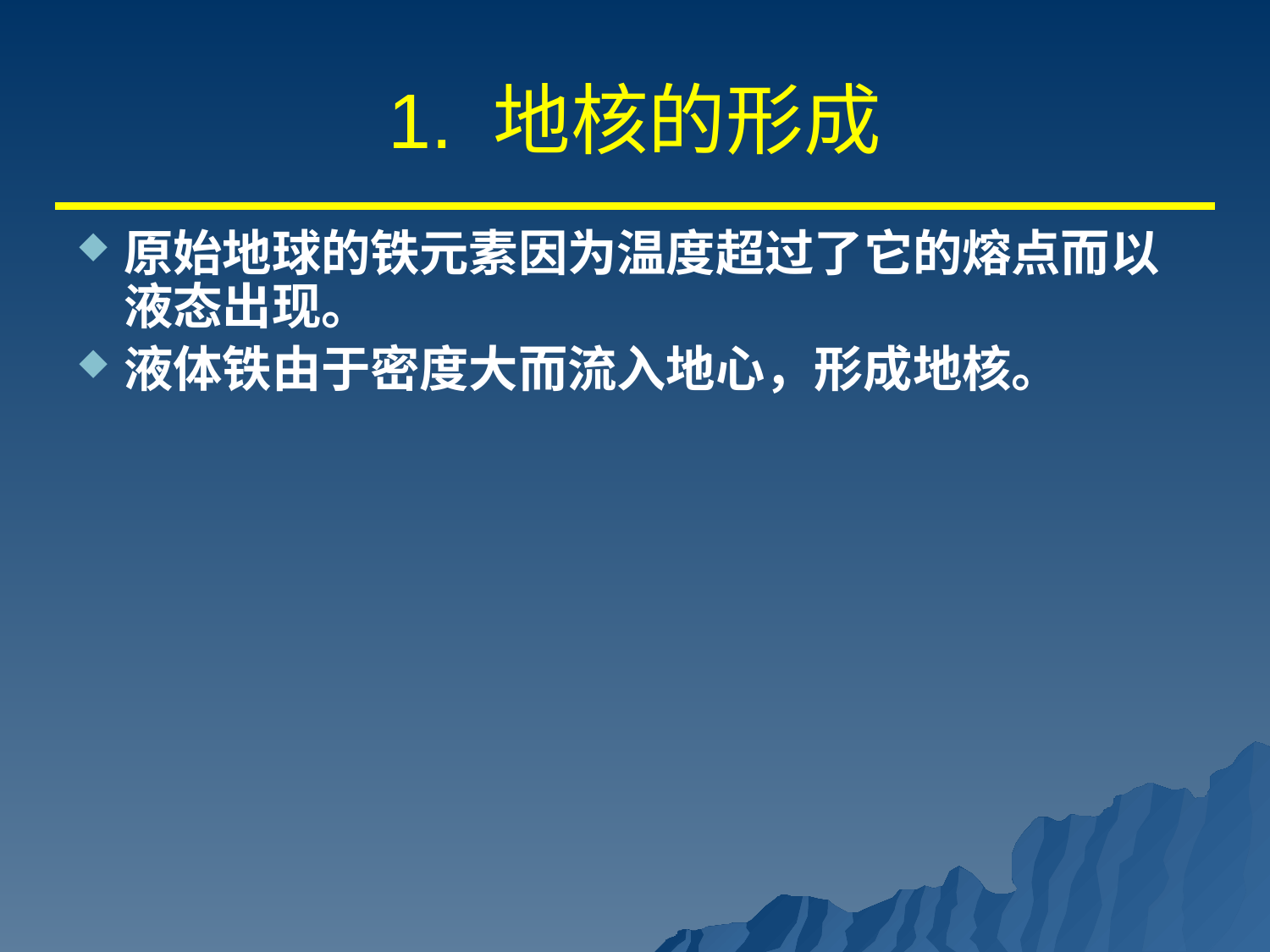

# 1. 地核的形成
原始地球的铁元素因为温度超过了它的熔点而以液态出现。
液体铁由于密度大而流入地心，形成地核。